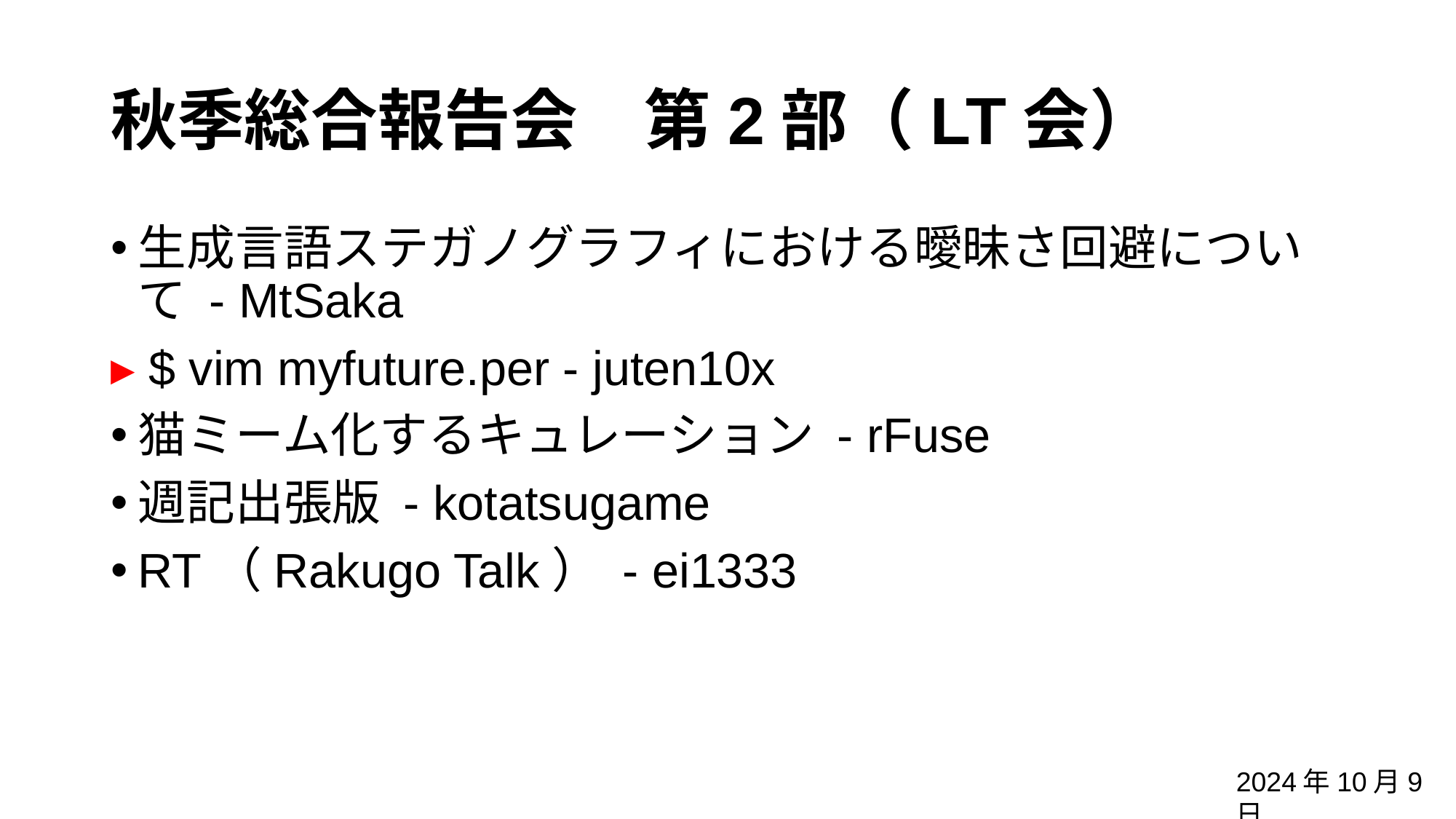

# 秋季総合報告会　第2部（LT会）
生成言語ステガノグラフィにおける曖昧さ回避について - MtSaka
▸ $ vim myfuture.per - juten10x
猫ミーム化するキュレーション - rFuse
週記出張版 - kotatsugame
RT（Rakugo Talk） - ei1333
2024年10月9日